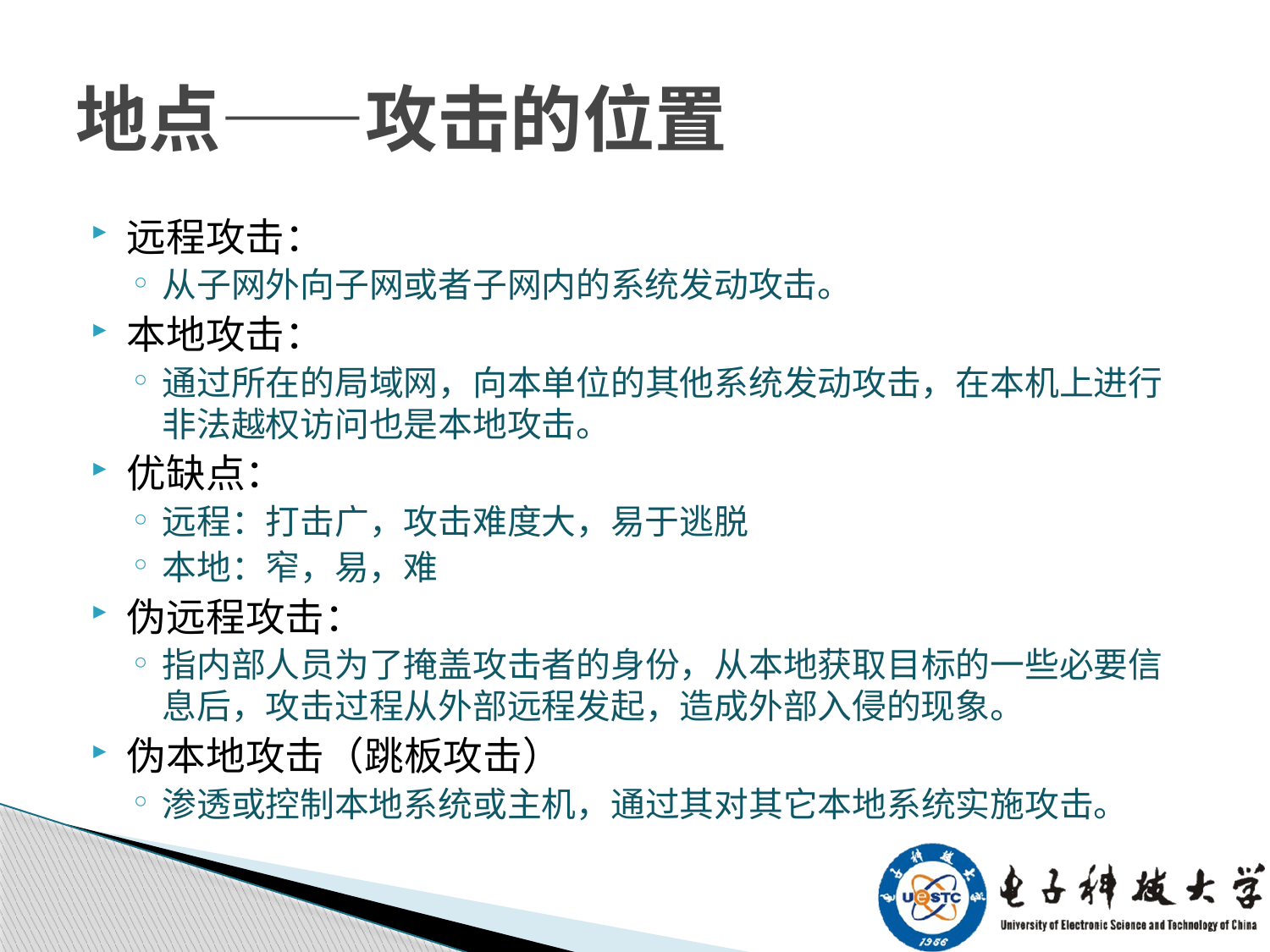

# 地点——攻击的位置
远程攻击：
从子网外向子网或者子网内的系统发动攻击。
本地攻击：
通过所在的局域网，向本单位的其他系统发动攻击，在本机上进行非法越权访问也是本地攻击。
优缺点：
远程：打击广，攻击难度大，易于逃脱
本地：窄，易，难
伪远程攻击：
指内部人员为了掩盖攻击者的身份，从本地获取目标的一些必要信息后，攻击过程从外部远程发起，造成外部入侵的现象。
伪本地攻击（跳板攻击）
渗透或控制本地系统或主机，通过其对其它本地系统实施攻击。
33